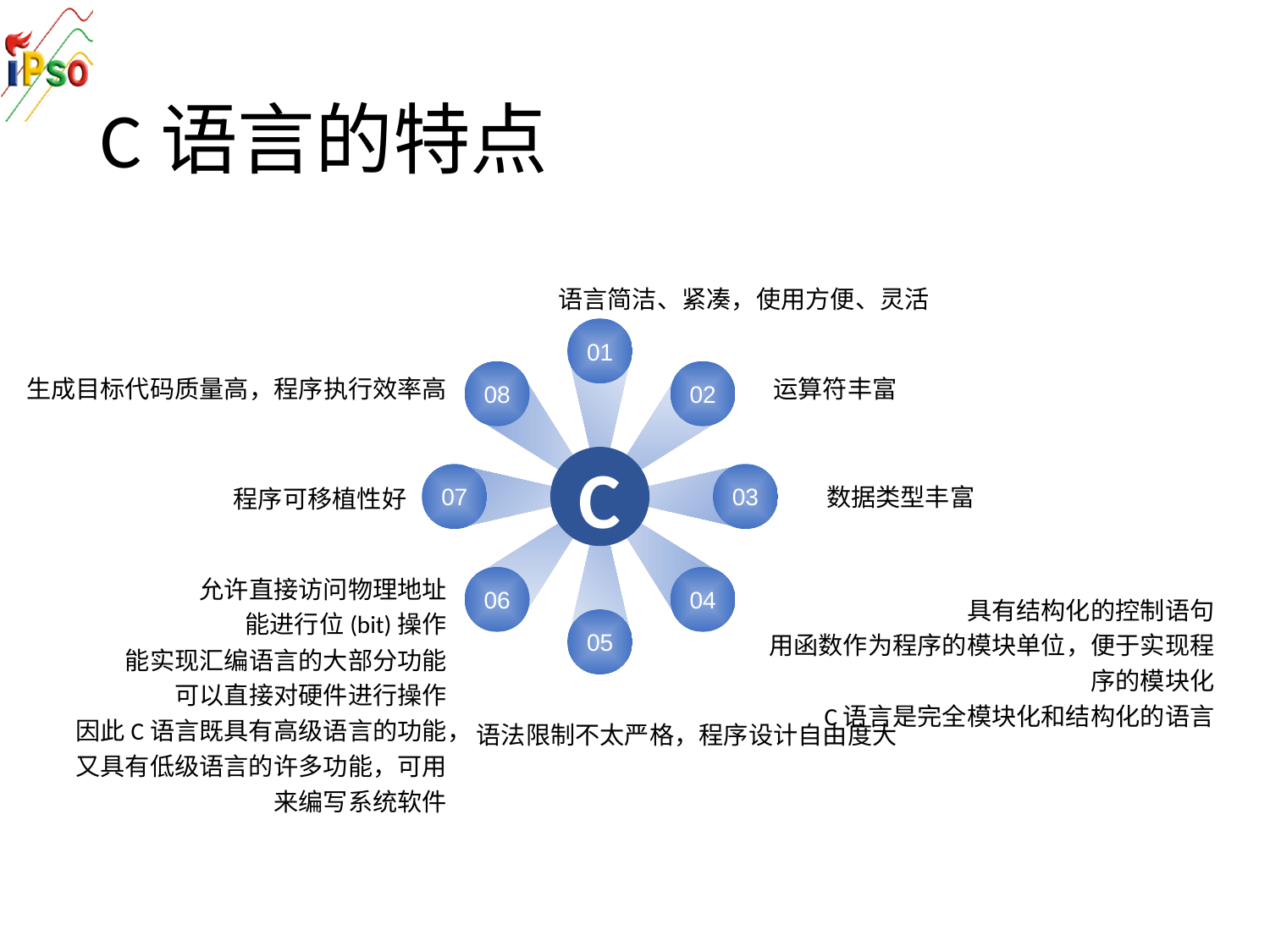

# C语言的特点
 语言简洁、紧凑，使用方便、灵活
01

08
02
生成目标代码质量高，程序执行效率高
运算符丰富

C
07
03
 数据类型丰富
程序可移植性好

允许直接访问物理地址
能进行位(bit)操作
能实现汇编语言的大部分功能
可以直接对硬件进行操作
因此C语言既具有高级语言的功能，又具有低级语言的许多功能，可用来编写系统软件
06
04
具有结构化的控制语句
用函数作为程序的模块单位，便于实现程序的模块化
C语言是完全模块化和结构化的语言
05
语法限制不太严格，程序设计自由度大